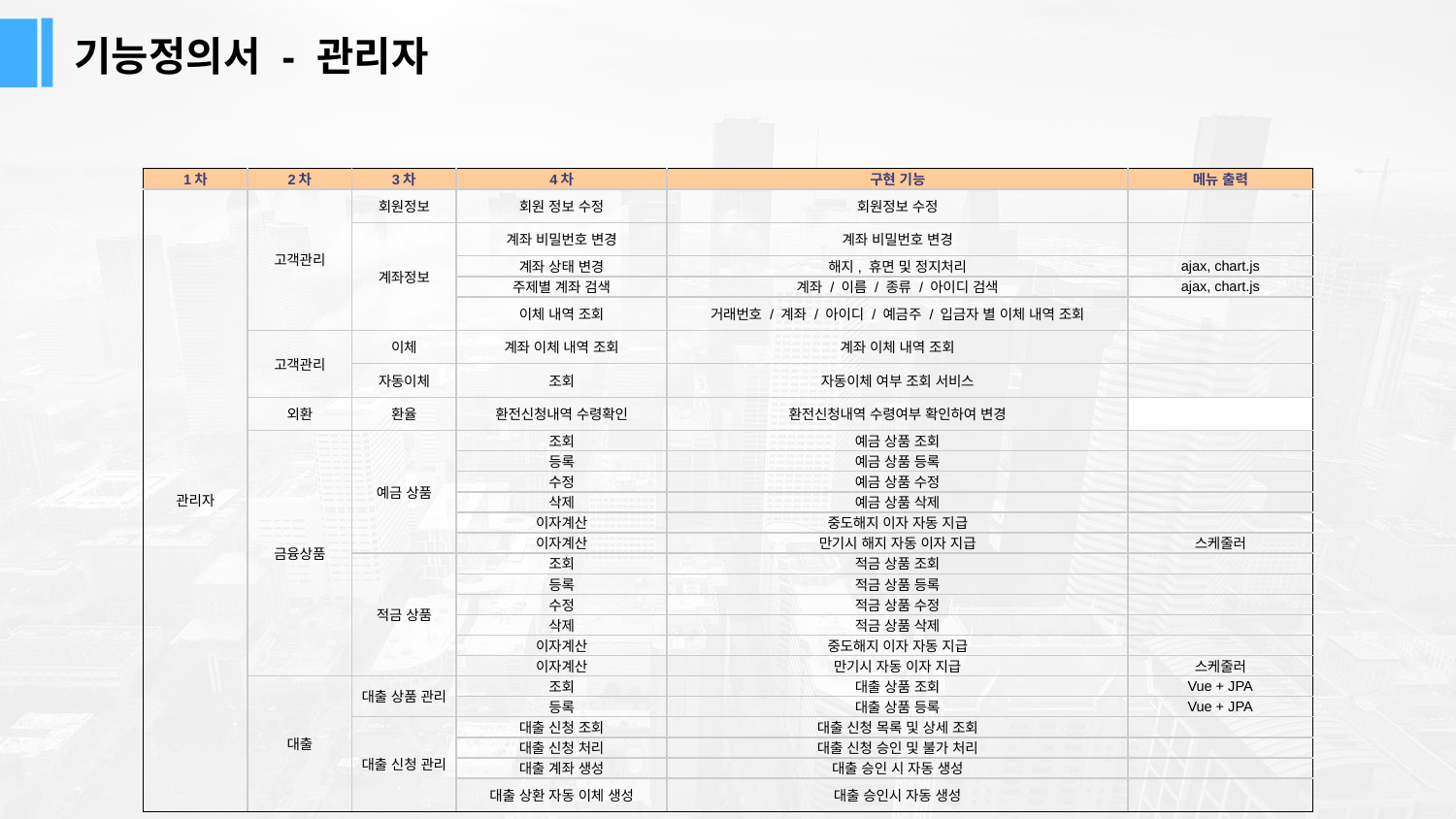

기능정의서 - 관리자
| 1차 | 2차 | 3차 | 4차 | 구현 기능 | 메뉴 출력 |
| --- | --- | --- | --- | --- | --- |
| 관리자 | 고객관리 | 회원정보 | 회원 정보 수정 | 회원정보 수정 |  |
|  |  | 계좌정보 | 계좌 비밀번호 변경 | 계좌 비밀번호 변경 |  |
|  |  |  | 계좌 상태 변경 | 해지, 휴면 및 정지처리 | ajax, chart.js |
|  |  |  | 주제별 계좌 검색 | 계좌 / 이름 / 종류 / 아이디 검색 | ajax, chart.js |
|  |  |  | 이체 내역 조회 | 거래번호 / 계좌 / 아이디 / 예금주 / 입금자 별 이체 내역 조회 |  |
|  | 고객관리 | 이체 | 계좌 이체 내역 조회 | 계좌 이체 내역 조회 |  |
|  |  | 자동이체 | 조회 | 자동이체 여부 조회 서비스 |  |
|  | 외환 | 환율 | 환전신청내역 수령확인 | 환전신청내역 수령여부 확인하여 변경 |  |
|  | 금융상품 | 예금 상품 | 조회 | 예금 상품 조회 |  |
|  |  |  | 등록 | 예금 상품 등록 |  |
|  |  |  | 수정 | 예금 상품 수정 |  |
|  |  |  | 삭제 | 예금 상품 삭제 |  |
|  |  |  | 이자계산 | 중도해지 이자 자동 지급 |  |
|  |  |  | 이자계산 | 만기시 해지 자동 이자 지급 | 스케줄러 |
|  |  | 적금 상품 | 조회 | 적금 상품 조회 |  |
|  |  |  | 등록 | 적금 상품 등록 |  |
|  |  |  | 수정 | 적금 상품 수정 |  |
|  |  |  | 삭제 | 적금 상품 삭제 |  |
|  |  |  | 이자계산 | 중도해지 이자 자동 지급 |  |
|  |  |  | 이자계산 | 만기시 자동 이자 지급 | 스케줄러 |
|  | 대출 | 대출 상품 관리 | 조회 | 대출 상품 조회 | Vue + JPA |
|  |  |  | 등록 | 대출 상품 등록 | Vue + JPA |
|  |  | 대출 신청 관리 | 대출 신청 조회 | 대출 신청 목록 및 상세 조회 |  |
|  |  |  | 대출 신청 처리 | 대출 신청 승인 및 불가 처리 |  |
|  |  |  | 대출 계좌 생성 | 대출 승인 시 자동 생성 |  |
|  |  |  | 대출 상환 자동 이체 생성 | 대출 승인시 자동 생성 |  |